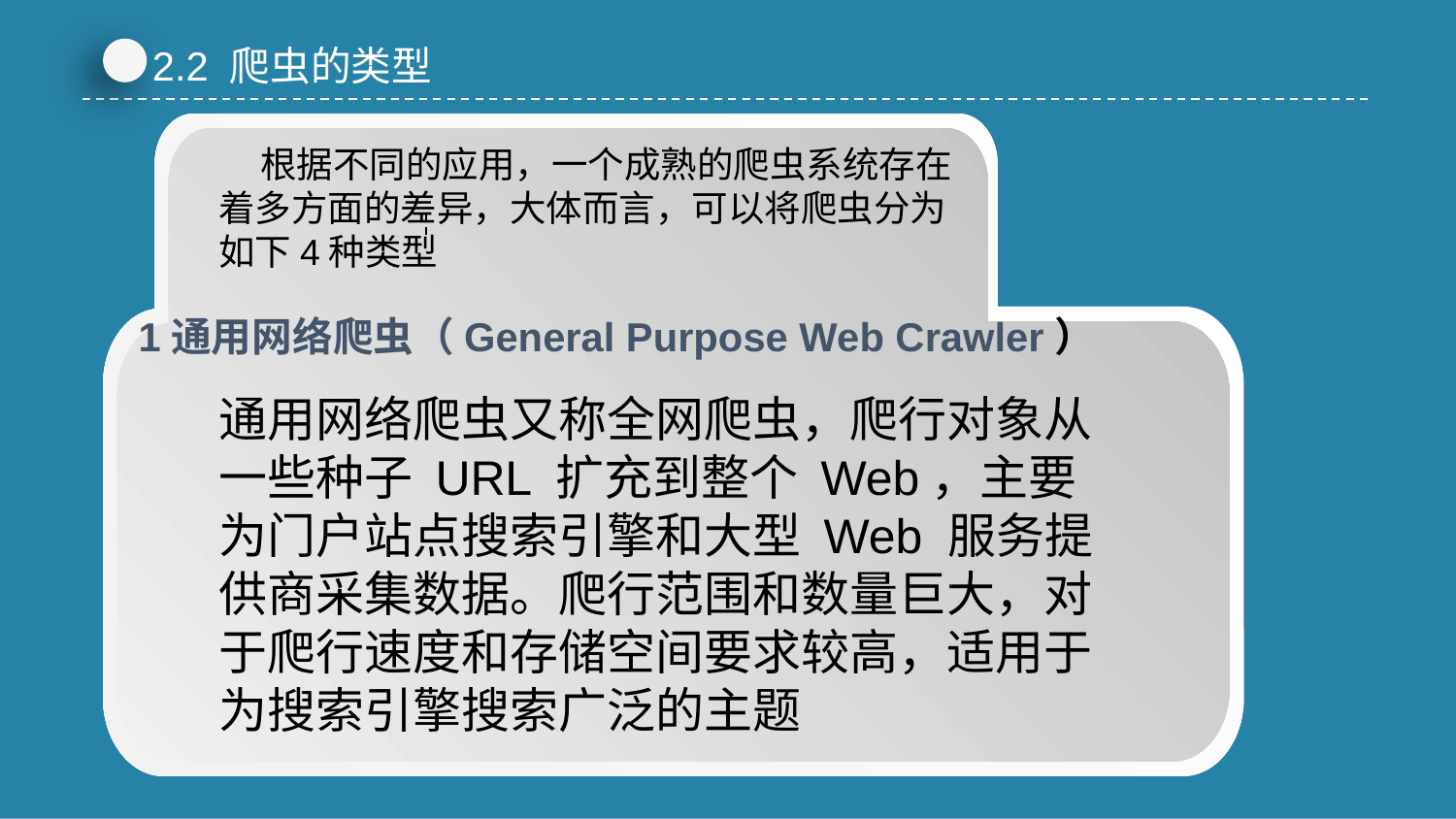

2.2 爬虫的类型

    根据不同的应用，一个成熟的爬虫系统存在着多方面的差异，大体而言，可以将爬虫分为如下4种类型
1通用网络爬虫（General Purpose Web Crawler）
通用网络爬虫又称全网爬虫，爬行对象从一些种子 URL 扩充到整个 Web，主要为门户站点搜索引擎和大型 Web 服务提供商采集数据。爬行范围和数量巨大，对于爬行速度和存储空间要求较高，适用于为搜索引擎搜索广泛的主题
延时符